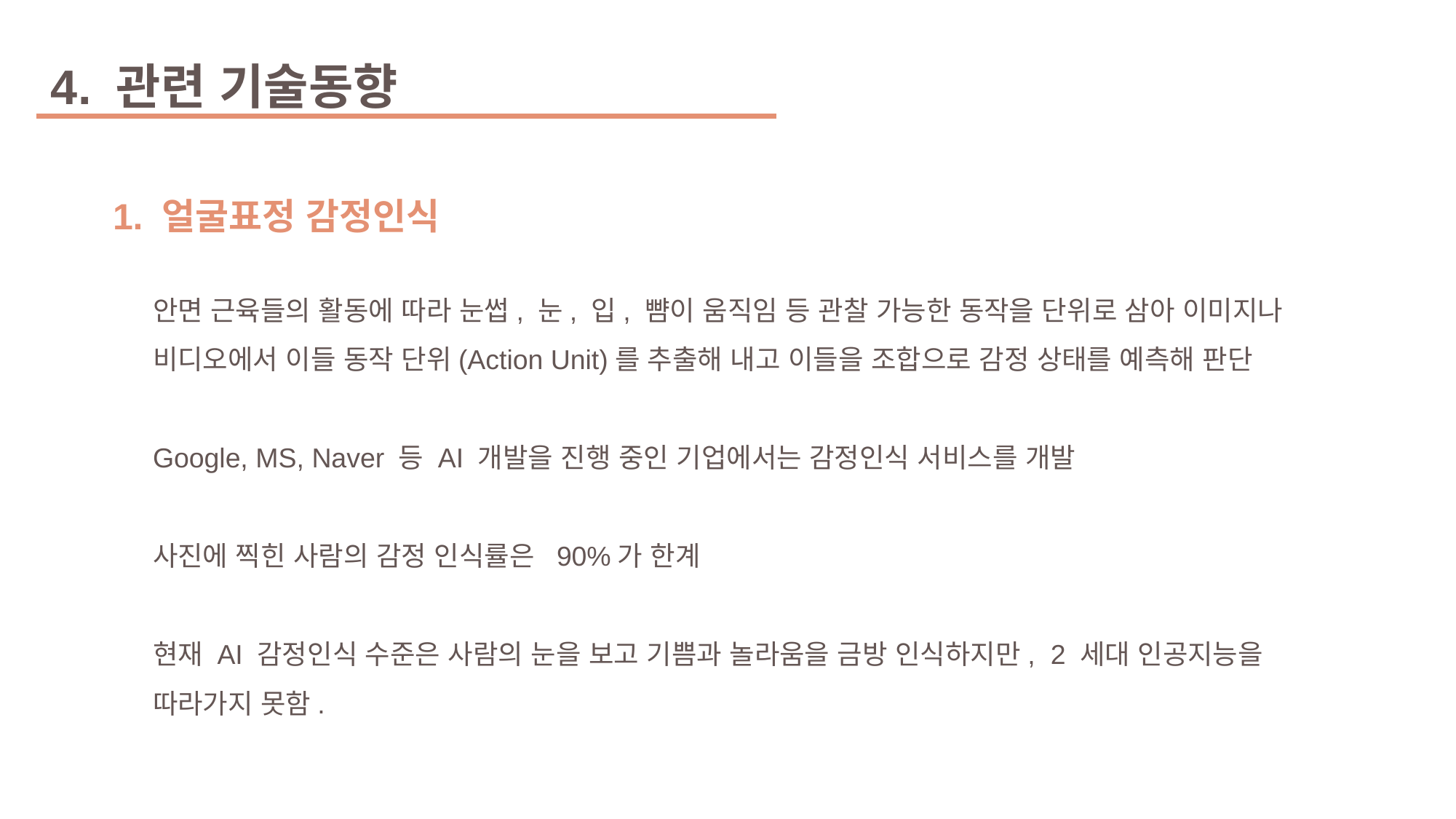

4. 관련 기술동향
1. 얼굴표정 감정인식
안면 근육들의 활동에 따라 눈썹, 눈, 입, 뺨이 움직임 등 관찰 가능한 동작을 단위로 삼아 이미지나 비디오에서 이들 동작 단위(Action Unit)를 추출해 내고 이들을 조합으로 감정 상태를 예측해 판단

Google, MS, Naver 등 AI 개발을 진행 중인 기업에서는 감정인식 서비스를 개발

사진에 찍힌 사람의 감정 인식률은  90%가 한계

현재 AI 감정인식 수준은 사람의 눈을 보고 기쁨과 놀라움을 금방 인식하지만,  2 세대 인공지능을 따라가지 못함.